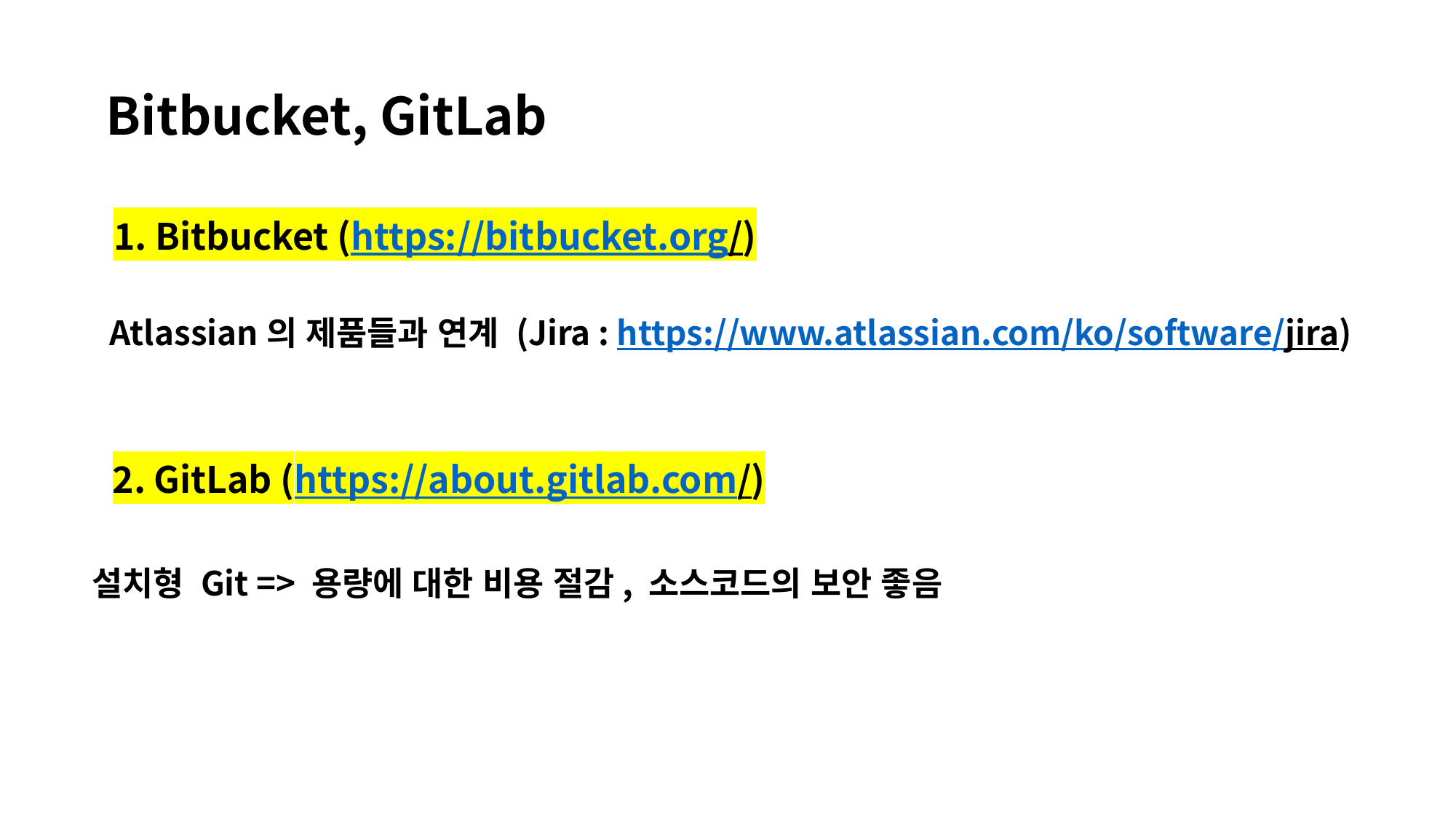

Bitbucket, GitLab
1. Bitbucket (https://bitbucket.org/)
Atlassian의 제품들과 연계 (Jira : https://www.atlassian.com/ko/software/jira)
2. GitLab (https://about.gitlab.com/)
설치형 Git => 용량에 대한 비용 절감, 소스코드의 보안 좋음